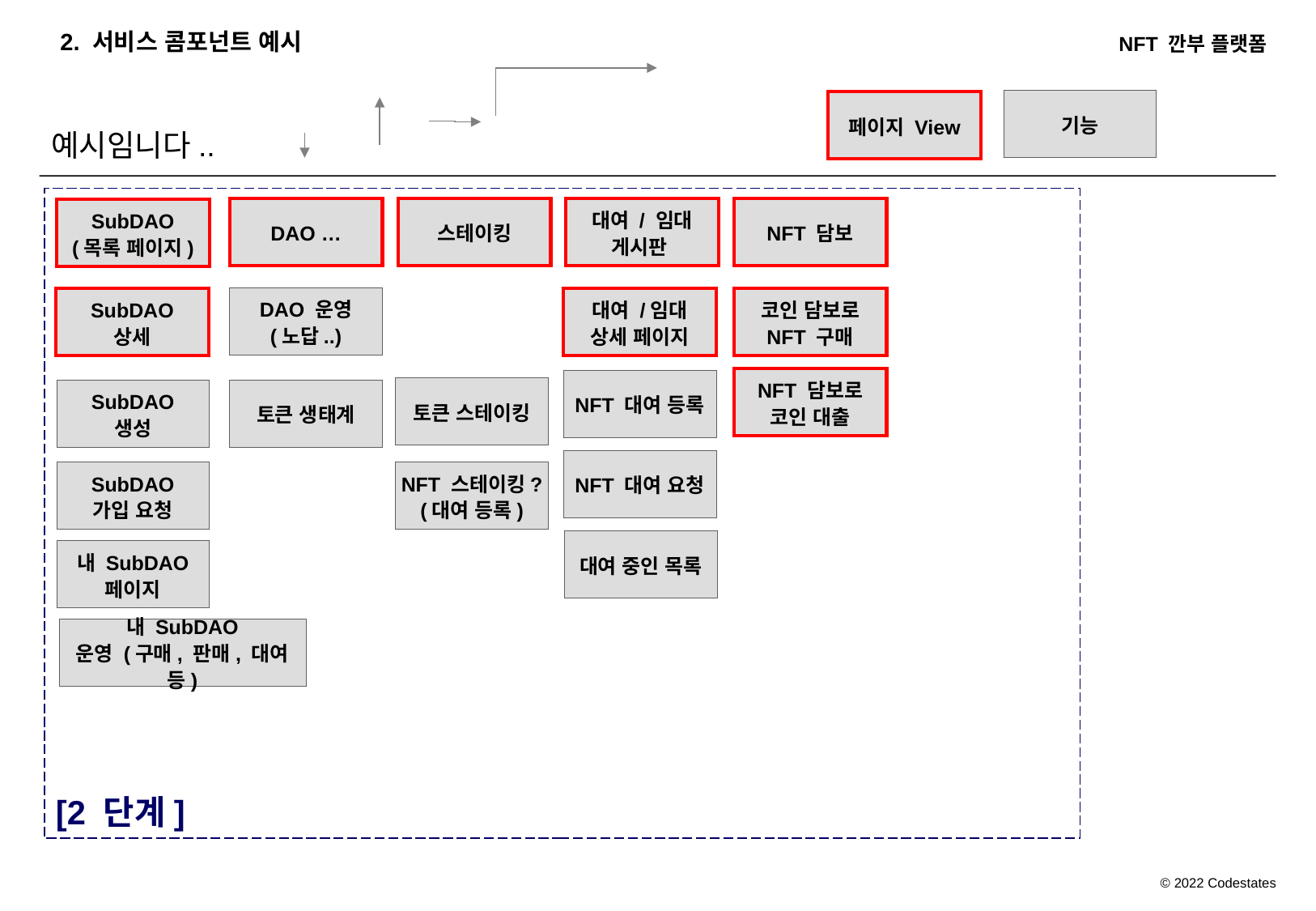

2. 서비스 콤포넌트 예시
예시임니다..
기능
페이지 View

NFT 담보
DAO …
스테이킹
대여 / 임대
게시판
SubDAO
(목록 페이지)
DAO 운영
(노답..)
코인 담보로 NFT 구매
대여 /임대
상세 페이지
SubDAO
상세
NFT 담보로
코인 대출
NFT 대여 등록
토큰 스테이킹
토큰 생태계
SubDAO
생성
NFT 대여 요청
SubDAO
가입 요청
NFT 스테이킹?
(대여 등록)
대여 중인 목록
내 SubDAO
페이지
내 SubDAO
운영 (구매, 판매, 대여 등)
[2 단계]